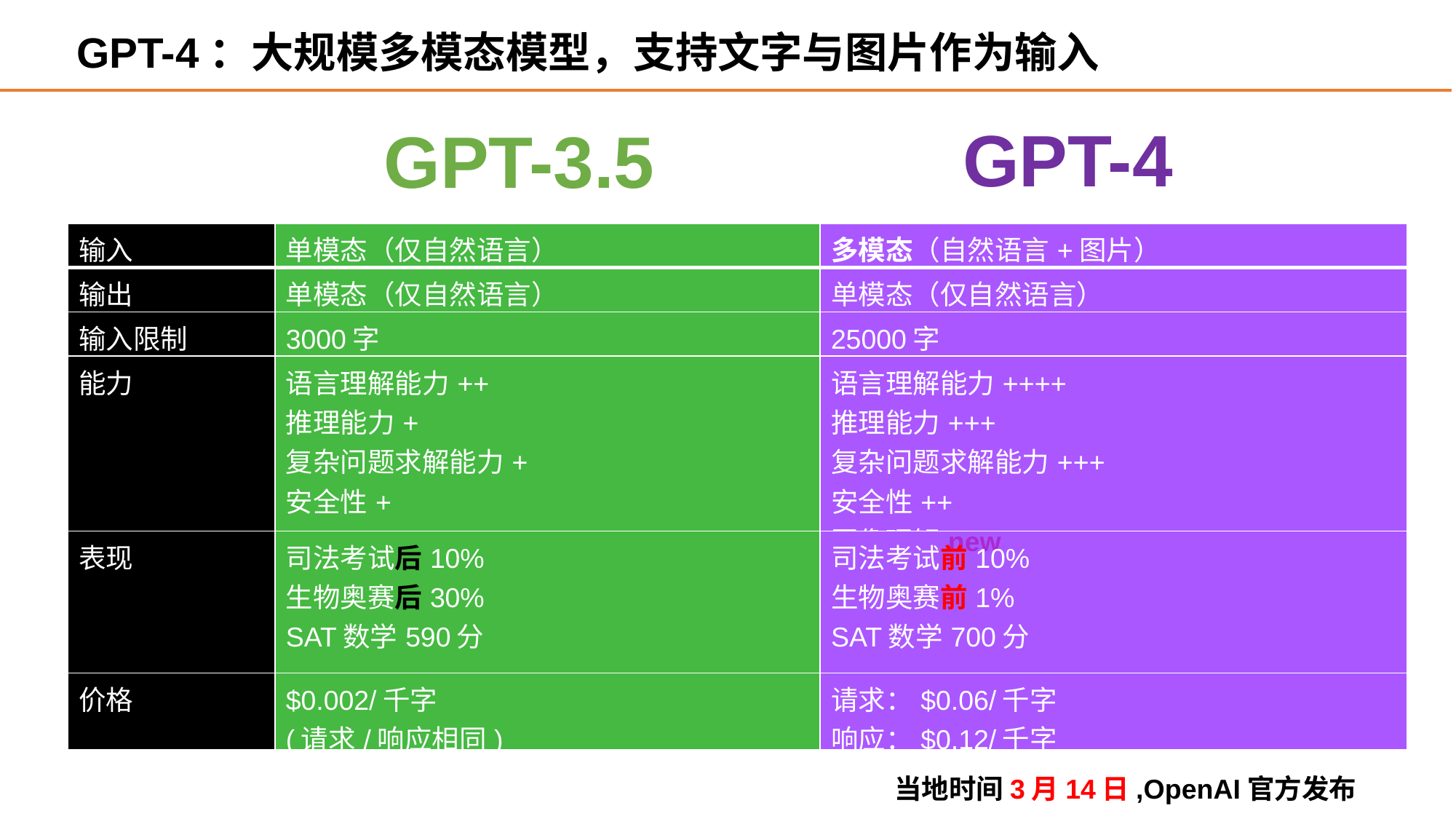

GPT-4：大规模多模态模型，支持文字与图片作为输入

GPT-4
GPT-3.5
| 输入 | 单模态（仅自然语言） | 多模态（自然语言+图片） |
| --- | --- | --- |
| 输出 | 单模态（仅自然语言） | 单模态（仅自然语言） |
| 输入限制 | 3000字 | 25000字 |
| 能力 | 语言理解能力++ 推理能力+ 复杂问题求解能力+ 安全性+ | 语言理解能力++++ 推理能力+++ 复杂问题求解能力+++ 安全性++ 图像理解new |
| 表现 | 司法考试后10% 生物奥赛后30% SAT数学590分 … | 司法考试前10% 生物奥赛前1% SAT数学700分 … |
| 价格 | $0.002/千字 (请求/响应相同) | 请求：$0.06/千字 响应：$0.12/千字 |
当地时间3月14日,OpenAI官方发布